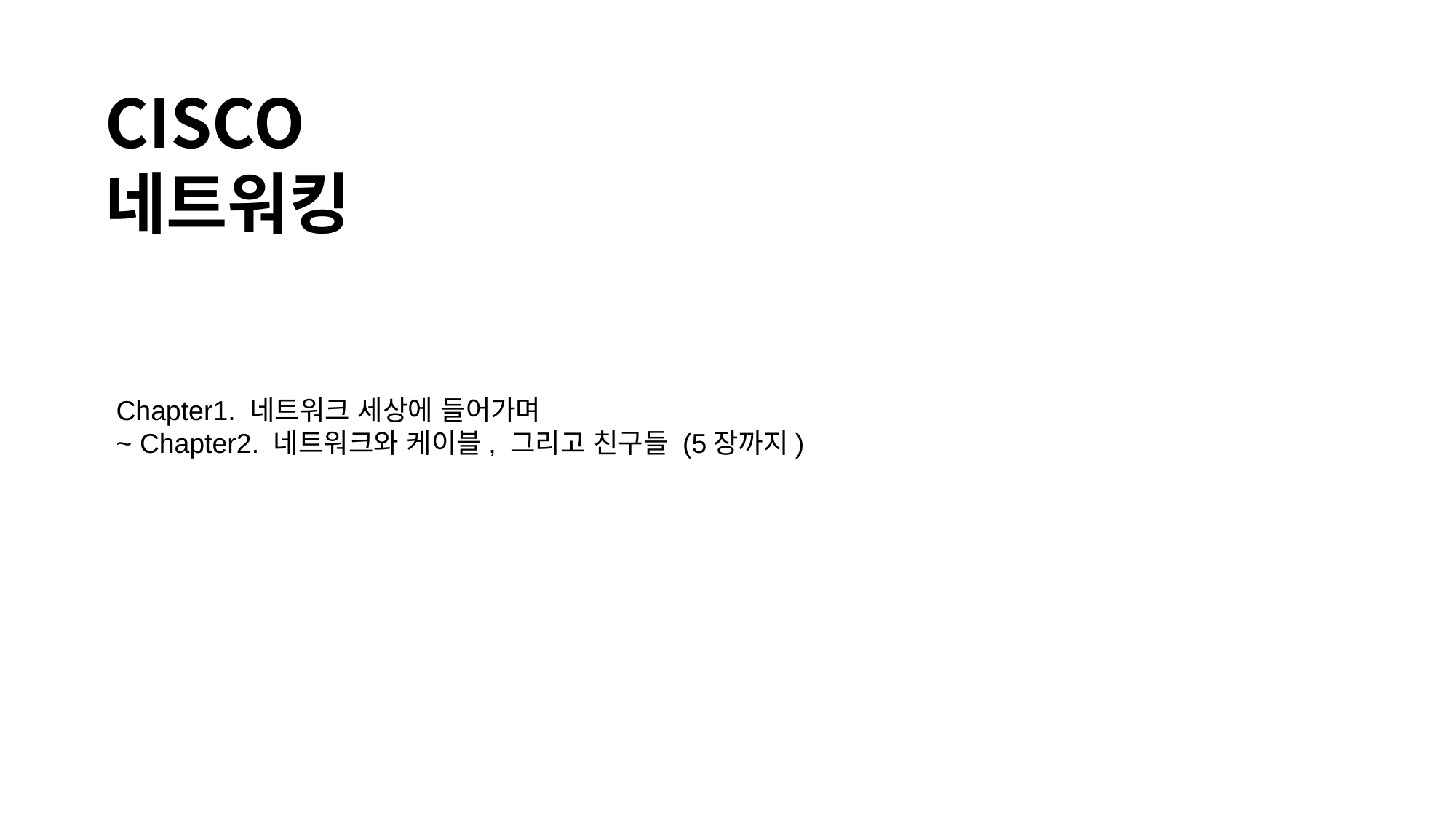

CISCO
네트워킹
Chapter1. 네트워크 세상에 들어가며
~ Chapter2. 네트워크와 케이블, 그리고 친구들 (5장까지)